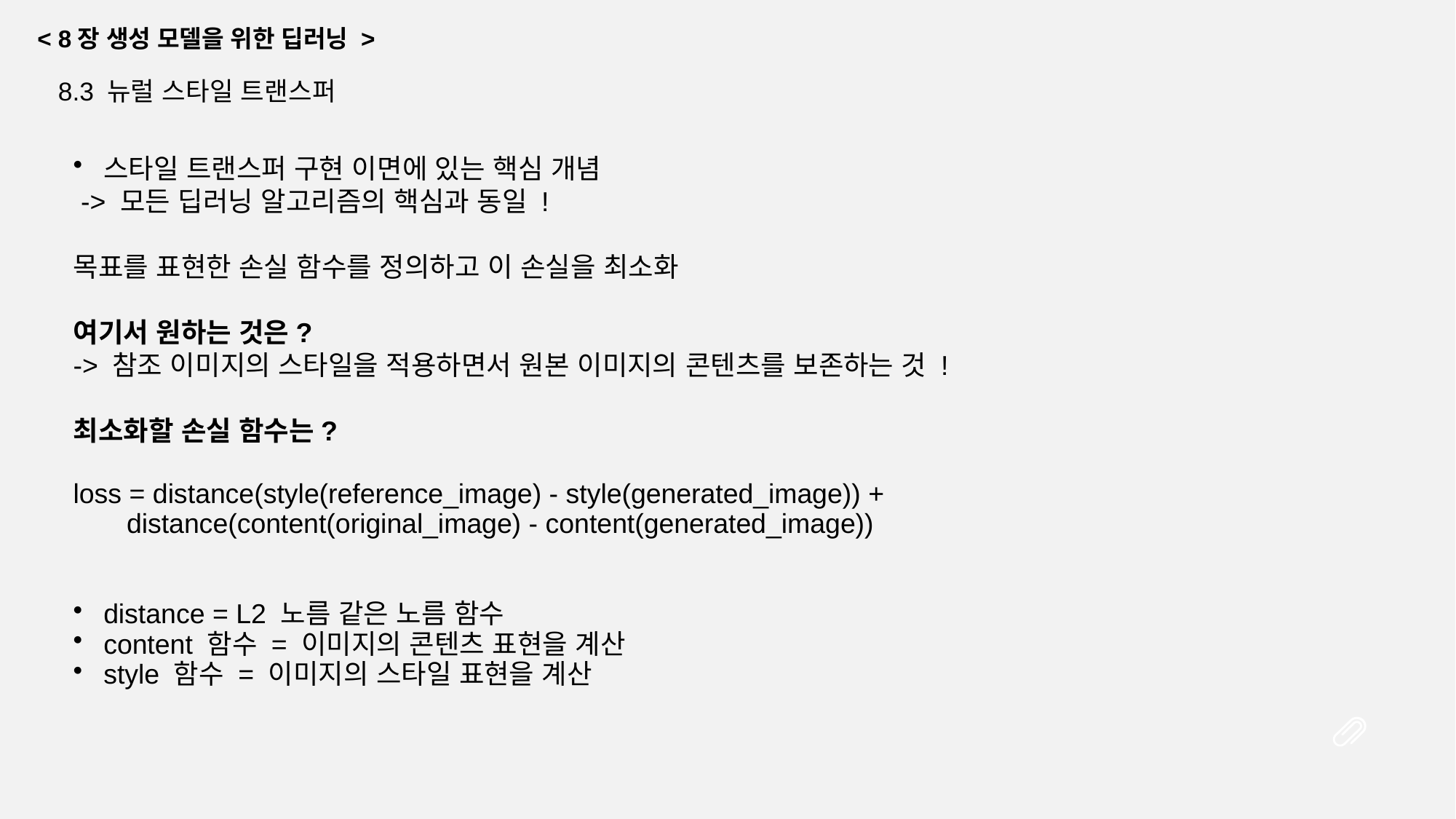

< 8장 생성 모델을 위한 딥러닝 >
8.3 뉴럴 스타일 트랜스퍼
스타일 트랜스퍼 구현 이면에 있는 핵심 개념
 -> 모든 딥러닝 알고리즘의 핵심과 동일 !

목표를 표현한 손실 함수를 정의하고 이 손실을 최소화

여기서 원하는 것은?
-> 참조 이미지의 스타일을 적용하면서 원본 이미지의 콘텐츠를 보존하는 것 !

최소화할 손실 함수는?

loss = distance(style(reference_image) - style(generated_image)) +
       distance(content(original_image) - content(generated_image))

distance = L2 노름 같은 노름 함수
content 함수 = 이미지의 콘텐츠 표현을 계산
style 함수 = 이미지의 스타일 표현을 계산